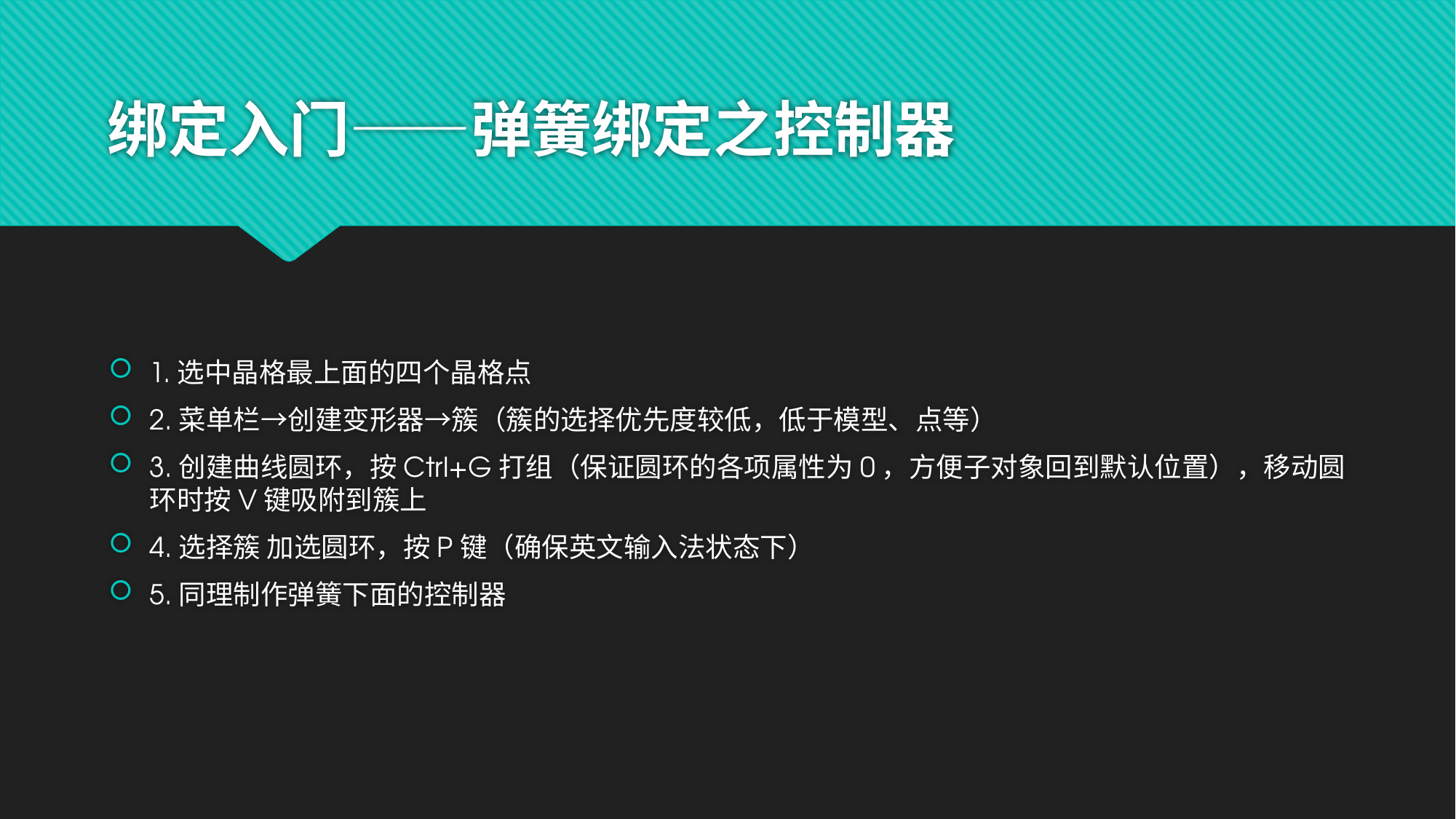

# 绑定入门——弹簧绑定之控制器
1.选中晶格最上面的四个晶格点
2.菜单栏→创建变形器→簇（簇的选择优先度较低，低于模型、点等）
3.创建曲线圆环，按Ctrl+G打组（保证圆环的各项属性为0，方便子对象回到默认位置），移动圆环时按V键吸附到簇上
4.选择簇 加选圆环，按P键（确保英文输入法状态下）
5.同理制作弹簧下面的控制器